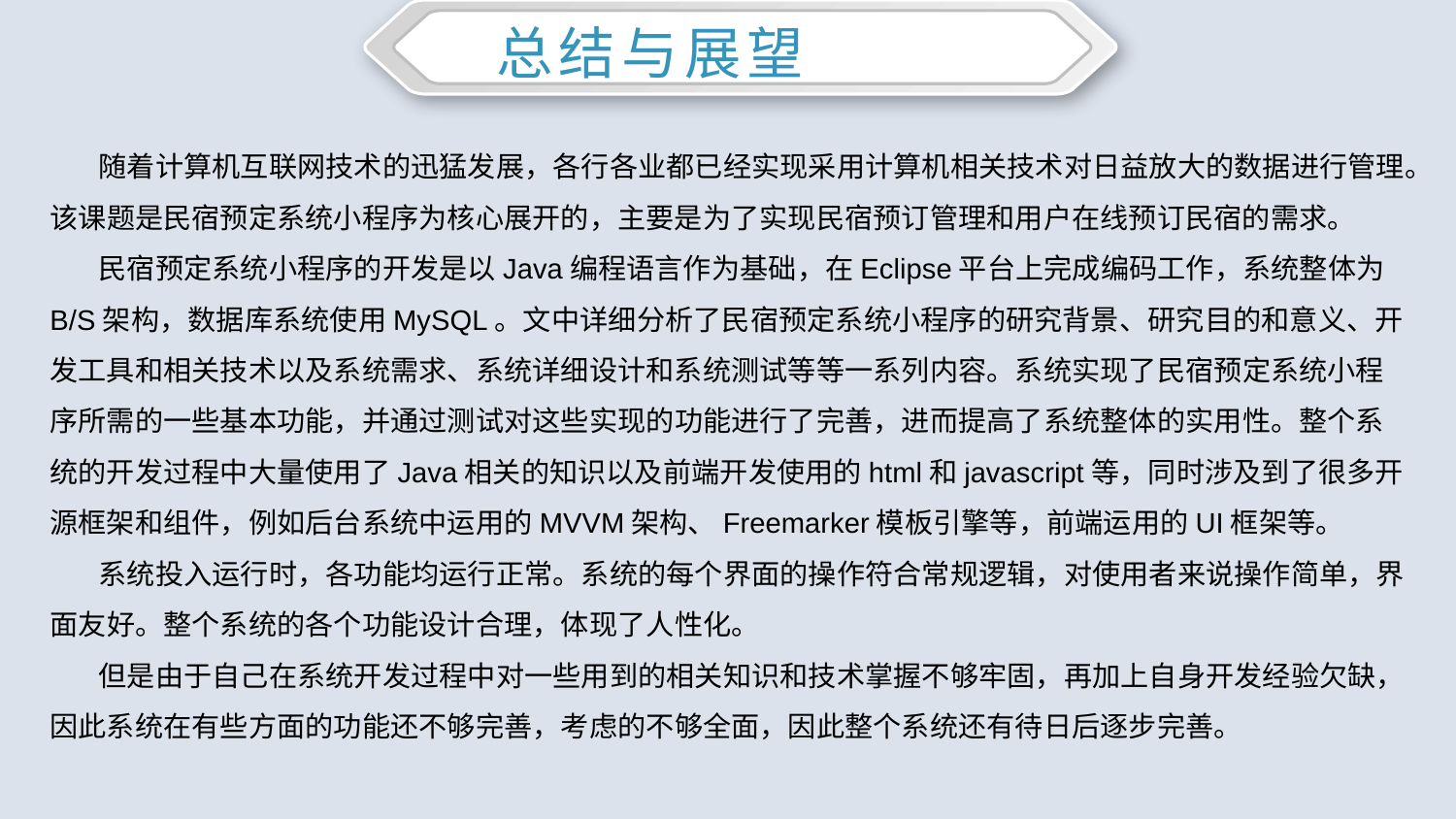

总结与展望
随着计算机互联网技术的迅猛发展，各行各业都已经实现采用计算机相关技术对日益放大的数据进行管理。该课题是民宿预定系统小程序为核心展开的，主要是为了实现民宿预订管理和用户在线预订民宿的需求。
民宿预定系统小程序的开发是以Java编程语言作为基础，在Eclipse平台上完成编码工作，系统整体为B/S架构，数据库系统使用MySQL。文中详细分析了民宿预定系统小程序的研究背景、研究目的和意义、开发工具和相关技术以及系统需求、系统详细设计和系统测试等等一系列内容。系统实现了民宿预定系统小程序所需的一些基本功能，并通过测试对这些实现的功能进行了完善，进而提高了系统整体的实用性。整个系统的开发过程中大量使用了Java相关的知识以及前端开发使用的html和javascript等，同时涉及到了很多开源框架和组件，例如后台系统中运用的MVVM架构、Freemarker模板引擎等，前端运用的UI框架等。
系统投入运行时，各功能均运行正常。系统的每个界面的操作符合常规逻辑，对使用者来说操作简单，界面友好。整个系统的各个功能设计合理，体现了人性化。
但是由于自己在系统开发过程中对一些用到的相关知识和技术掌握不够牢固，再加上自身开发经验欠缺，因此系统在有些方面的功能还不够完善，考虑的不够全面，因此整个系统还有待日后逐步完善。